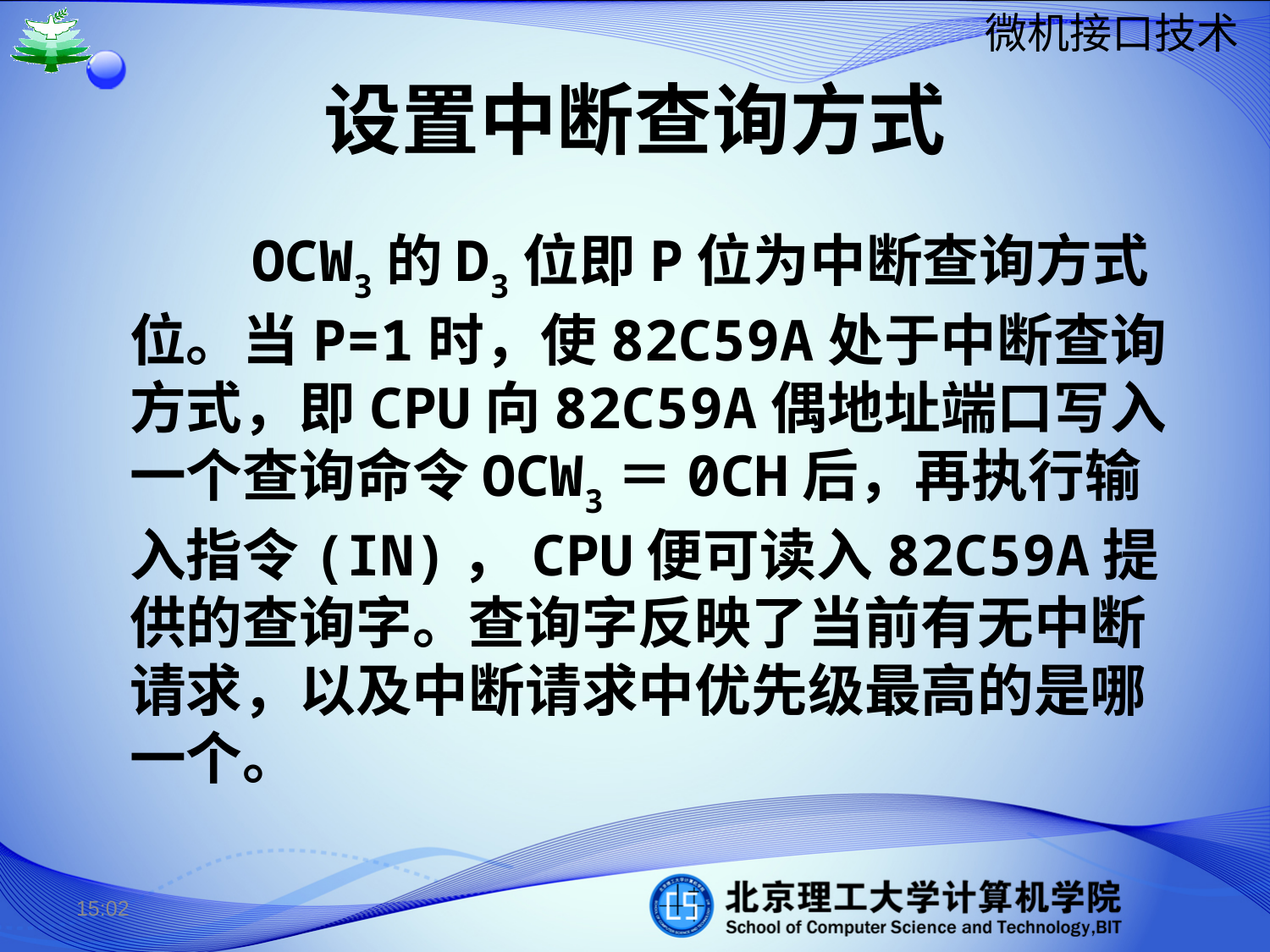

# 设置中断查询方式
     OCW3的D3位即P位为中断查询方式位。当P=1时，使82C59A处于中断查询方式，即CPU向82C59A偶地址端口写入一个查询命令OCW3＝0CH后，再执行输入指令(IN)，CPU便可读入82C59A提供的查询字。查询字反映了当前有无中断请求，以及中断请求中优先级最高的是哪一个。
15:02